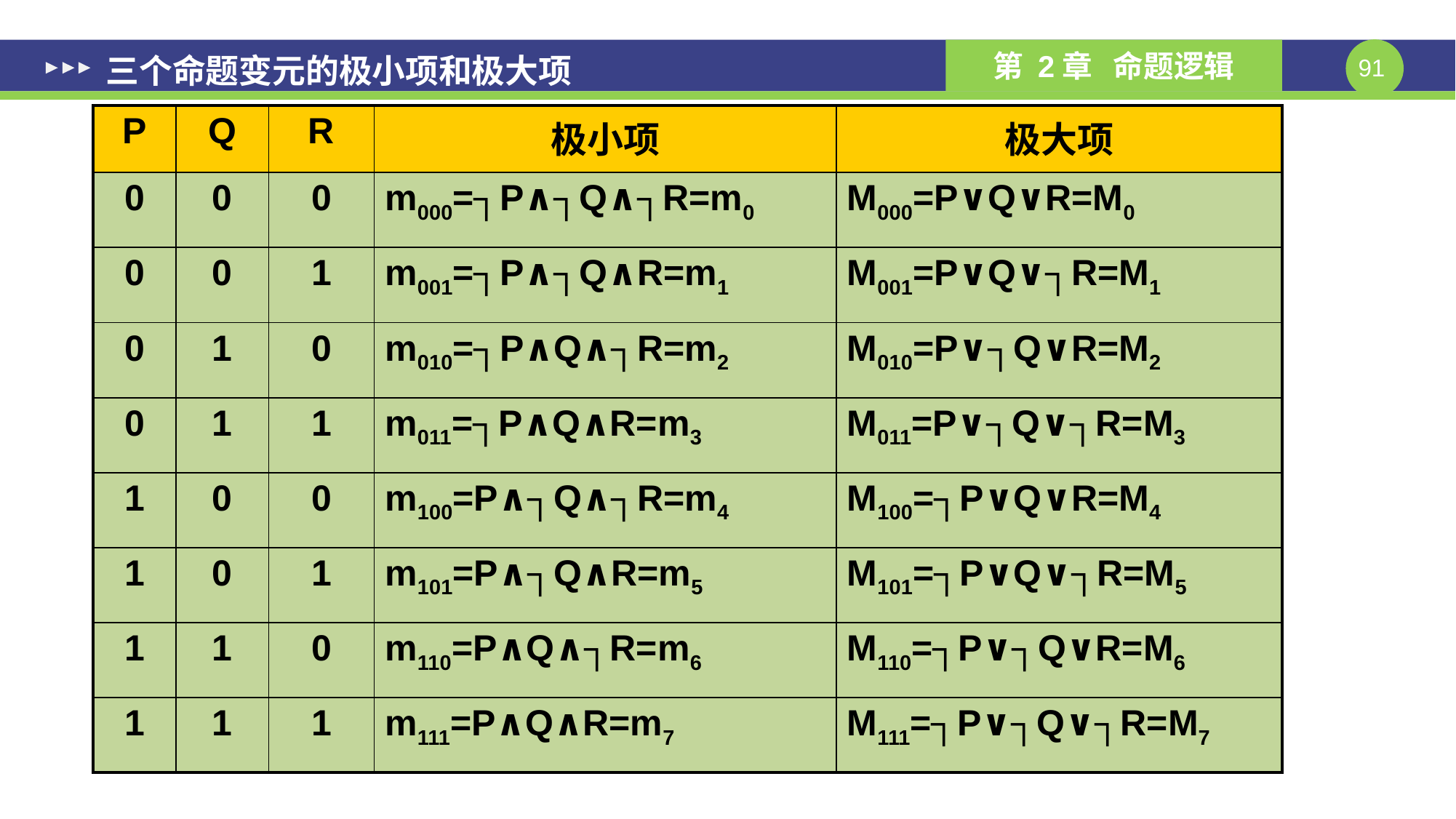

三个命题变元的极小项和极大项
| P | Q | R | 极小项 | 极大项 |
| --- | --- | --- | --- | --- |
| 0 | 0 | 0 | m000=┐P∧┐Q∧┐R=m0 | M000=P∨Q∨R=M0 |
| 0 | 0 | 1 | m001=┐P∧┐Q∧R=m1 | M001=P∨Q∨┐R=M1 |
| 0 | 1 | 0 | m010=┐P∧Q∧┐R=m2 | M010=P∨┐Q∨R=M2 |
| 0 | 1 | 1 | m011=┐P∧Q∧R=m3 | M011=P∨┐Q∨┐R=M3 |
| 1 | 0 | 0 | m100=P∧┐Q∧┐R=m4 | M100=┐P∨Q∨R=M4 |
| 1 | 0 | 1 | m101=P∧┐Q∧R=m5 | M101=┐P∨Q∨┐R=M5 |
| 1 | 1 | 0 | m110=P∧Q∧┐R=m6 | M110=┐P∨┐Q∨R=M6 |
| 1 | 1 | 1 | m111=P∧Q∧R=m7 | M111=┐P∨┐Q∨┐R=M7 |